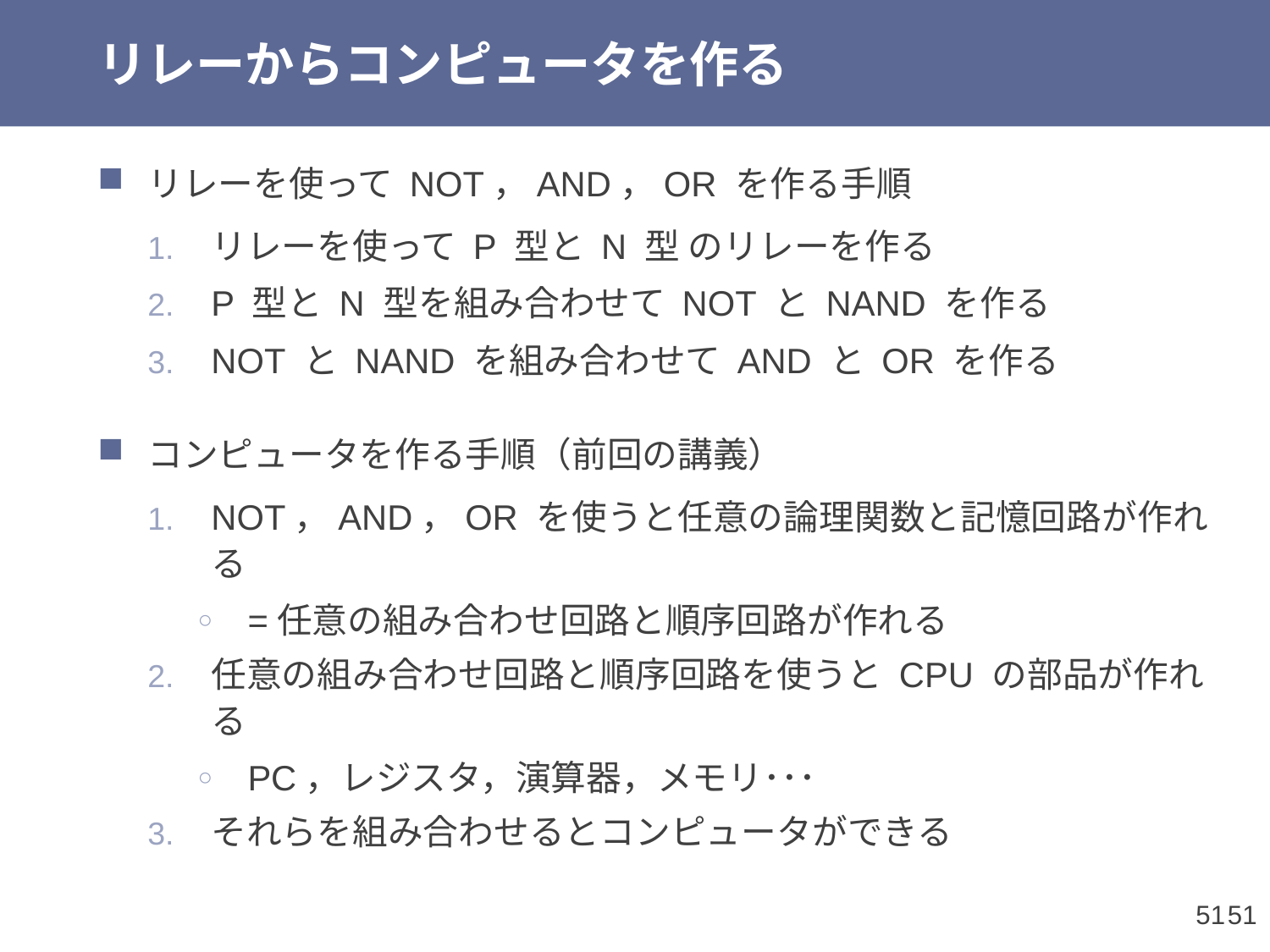

# リレーからコンピュータを作る
リレーを使って NOT，AND，OR を作る手順
リレーを使って P 型と N 型 のリレーを作る
P 型と N 型を組み合わせて NOT と NAND を作る
NOT と NAND を組み合わせて AND と OR を作る
コンピュータを作る手順（前回の講義）
NOT，AND，OR を使うと任意の論理関数と記憶回路が作れる
=任意の組み合わせ回路と順序回路が作れる
任意の組み合わせ回路と順序回路を使うと CPU の部品が作れる
PC，レジスタ，演算器，メモリ･･･
それらを組み合わせるとコンピュータができる
51